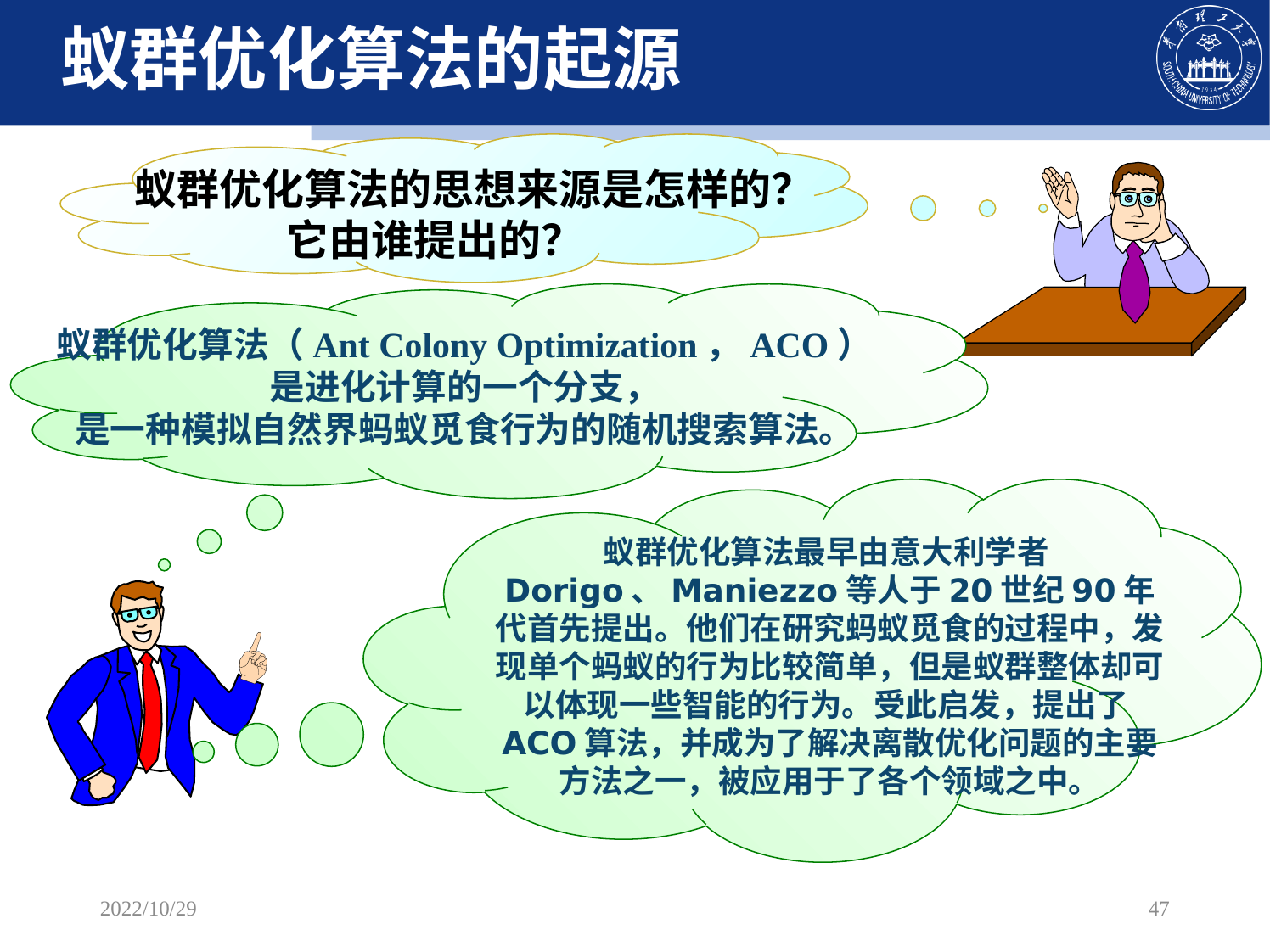

蚁群优化算法的起源
       蚁群优化算法的思想来源是怎样的？
它由谁提出的？

蚁群优化算法（Ant Colony Optimization，ACO）
是进化计算的一个分支，
是一种模拟自然界蚂蚁觅食行为的随机搜索算法。

蚁群优化算法最早由意大利学者Dorigo、Maniezzo等人于20世纪90年代首先提出。他们在研究蚂蚁觅食的过程中，发现单个蚂蚁的行为比较简单，但是蚁群整体却可以体现一些智能的行为。受此启发，提出了ACO算法，并成为了解决离散优化问题的主要方法之一，被应用于了各个领域之中。

2022/10/29

47